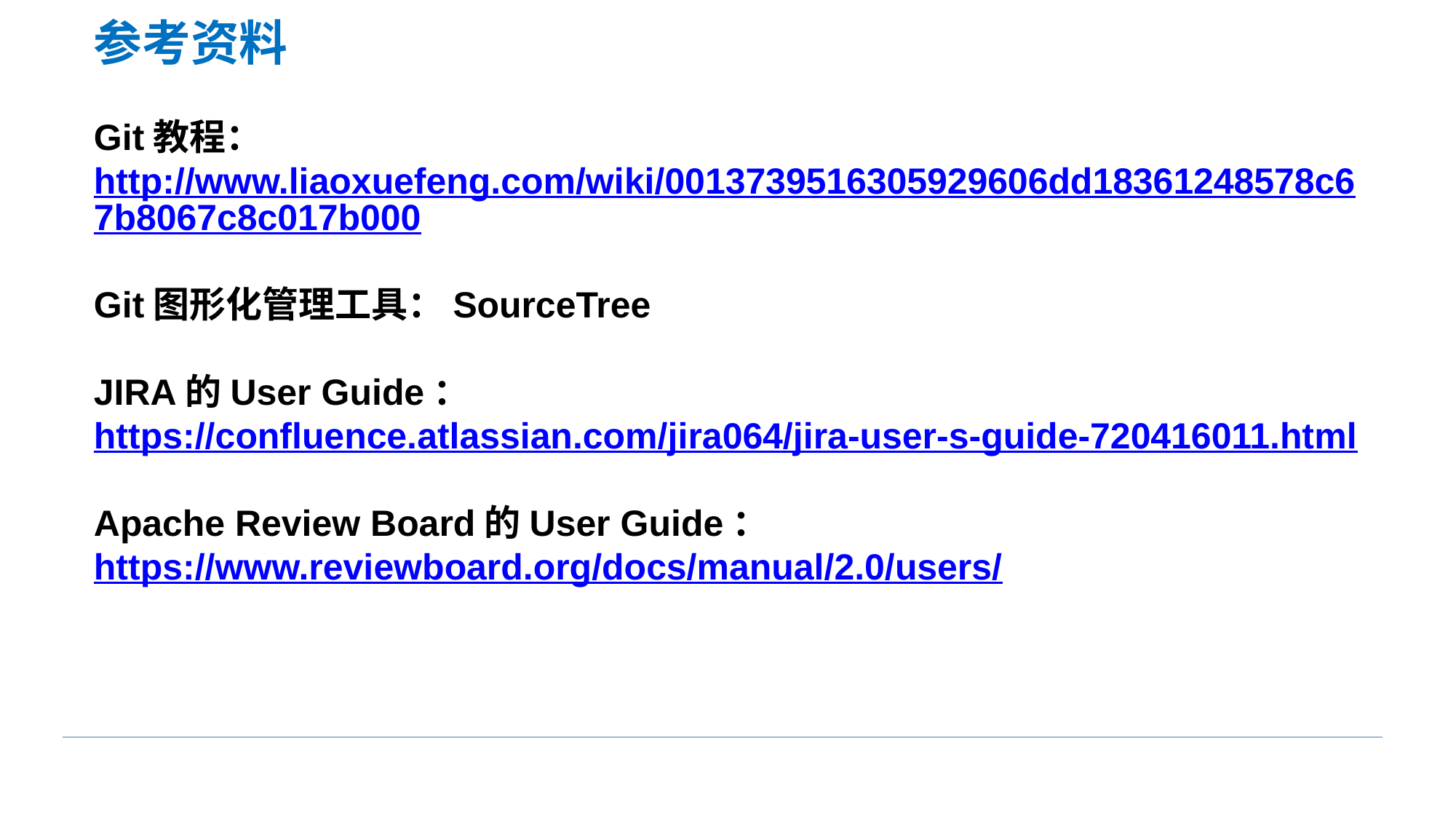

参考资料
Git教程：http://www.liaoxuefeng.com/wiki/0013739516305929606dd18361248578c67b8067c8c017b000

Git图形化管理工具：SourceTree

JIRA的User Guide：
https://confluence.atlassian.com/jira064/jira-user-s-guide-720416011.html

Apache Review Board的User Guide：
https://www.reviewboard.org/docs/manual/2.0/users/